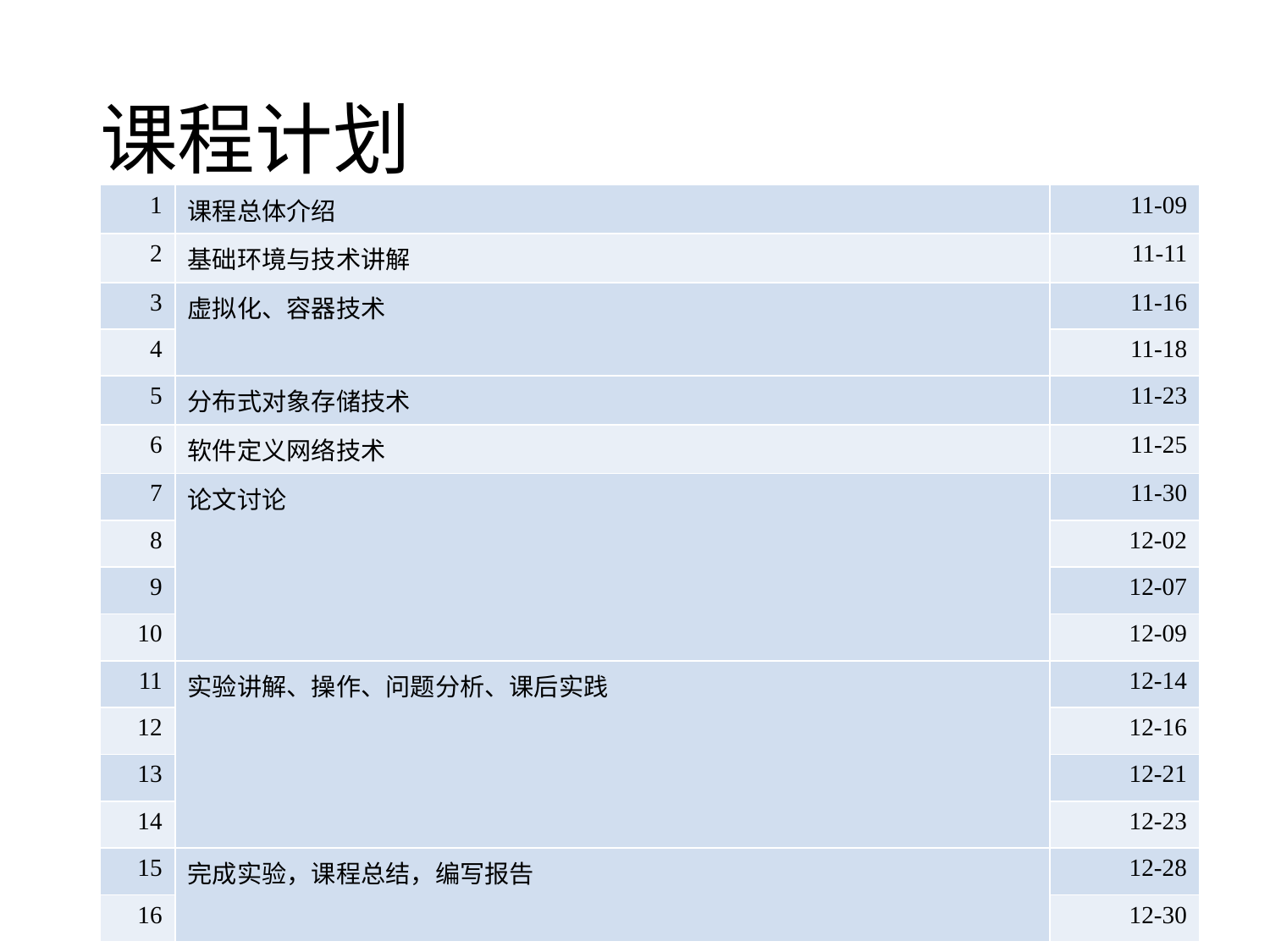

# 课程计划
| 1 | 课程总体介绍 | 11-09 |
| --- | --- | --- |
| 2 | 基础环境与技术讲解 | 11-11 |
| 3 | 虚拟化、容器技术 | 11-16 |
| 4 |  | 11-18 |
| 5 | 分布式对象存储技术 | 11-23 |
| 6 | 软件定义网络技术 | 11-25 |
| 7 | 论文讨论 | 11-30 |
| 8 |  | 12-02 |
| 9 |  | 12-07 |
| 10 |  | 12-09 |
| 11 | 实验讲解、操作、问题分析、课后实践 | 12-14 |
| 12 |  | 12-16 |
| 13 |  | 12-21 |
| 14 |  | 12-23 |
| 15 | 完成实验，课程总结，编写报告 | 12-28 |
| 16 |  | 12-30 |